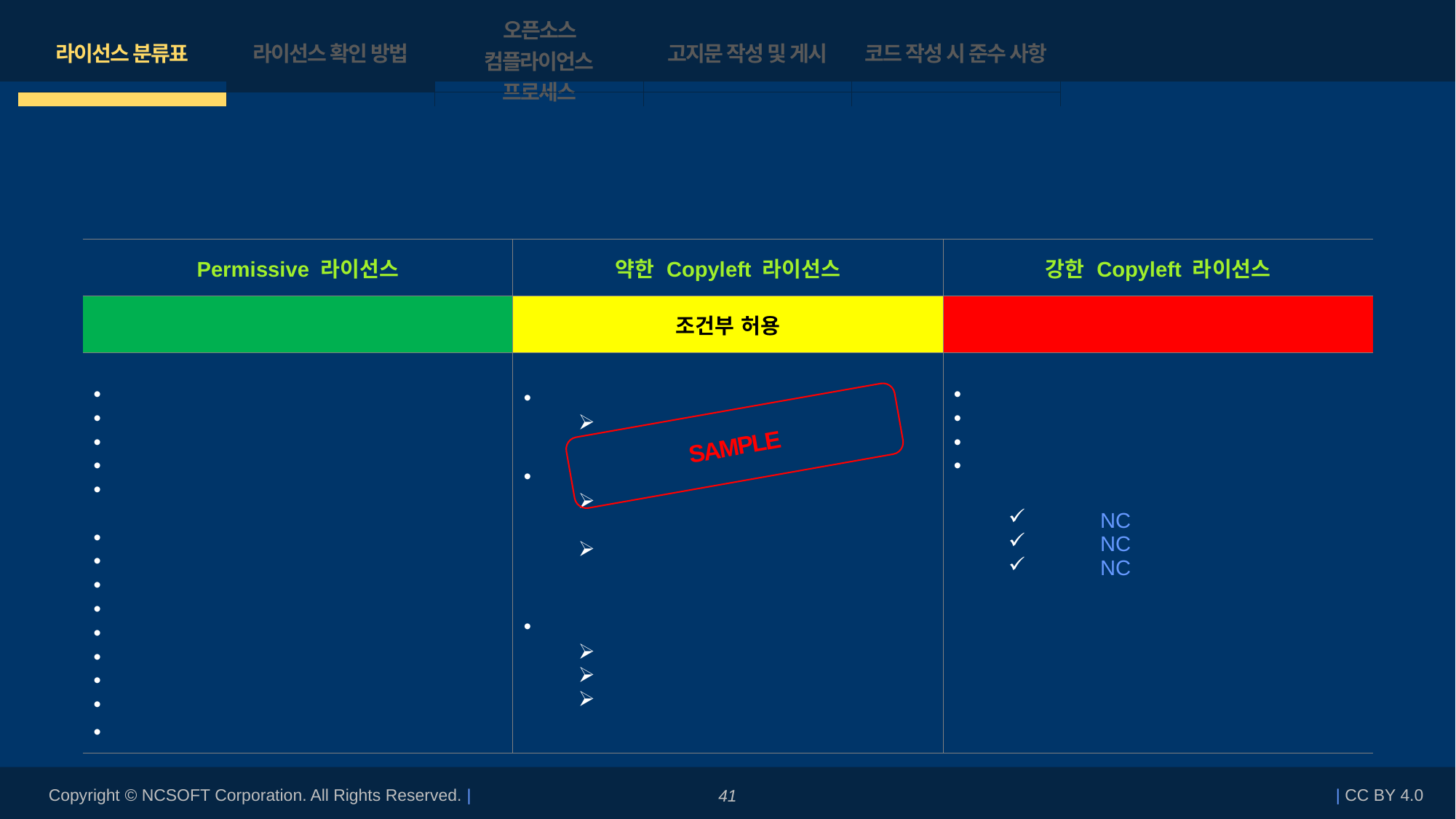

| 라이선스 분류표 | 라이선스 확인 방법 | 오픈소스 컴플라이언스 프로세스 | 고지문 작성 및 게시 | 코드 작성 시 준수 사항 |
| --- | --- | --- | --- | --- |
|  |  |  |  |  |
허용 라이선스에 해당하는 오픈소스는 담당 부서의 검토 없이 자유롭게 사용할 수 있습니다.
조건부 허용 라이선스에 해당하는 오픈소스는 사용하기 전에 반드시 담당 부서에 문의하여 주세요.
| Permissive 라이선스 | 약한 Copyleft 라이선스 | 강한 Copyleft 라이선스 |
| --- | --- | --- |
| 허용 | 조건부 허용 | 금지 |
| Public Domain MIT License Apache License BSD 2-clause "Simplified" License BSD 3-Clause "New" or "Revised" License ISC License Microsoft Public License Code Project Open License 1.02 zlib License JSON License Boost Software License Openssl License curl License SIL Open Font License 등 | 원본 사용만 허용 Artistic License 원본 + Dynamic Linking만 허용 GNU Lesser General Public License v2.1 GNU Lesser General Public License v3.0 검토 후 허용여부 결정 Eclipse Public License Mozilla Public License 1.1 Common Development and Distribution License | GNU Affero General Public License 3.0 GNU General Public License v2.0 GNU General Public License v3.0 CCL(Creative Commons License) 중에서 NonCommercial(NC)이 적용된 것 CC BY-NC CC BY-NC-SA CC BY-NC-ND |
SAMPLE